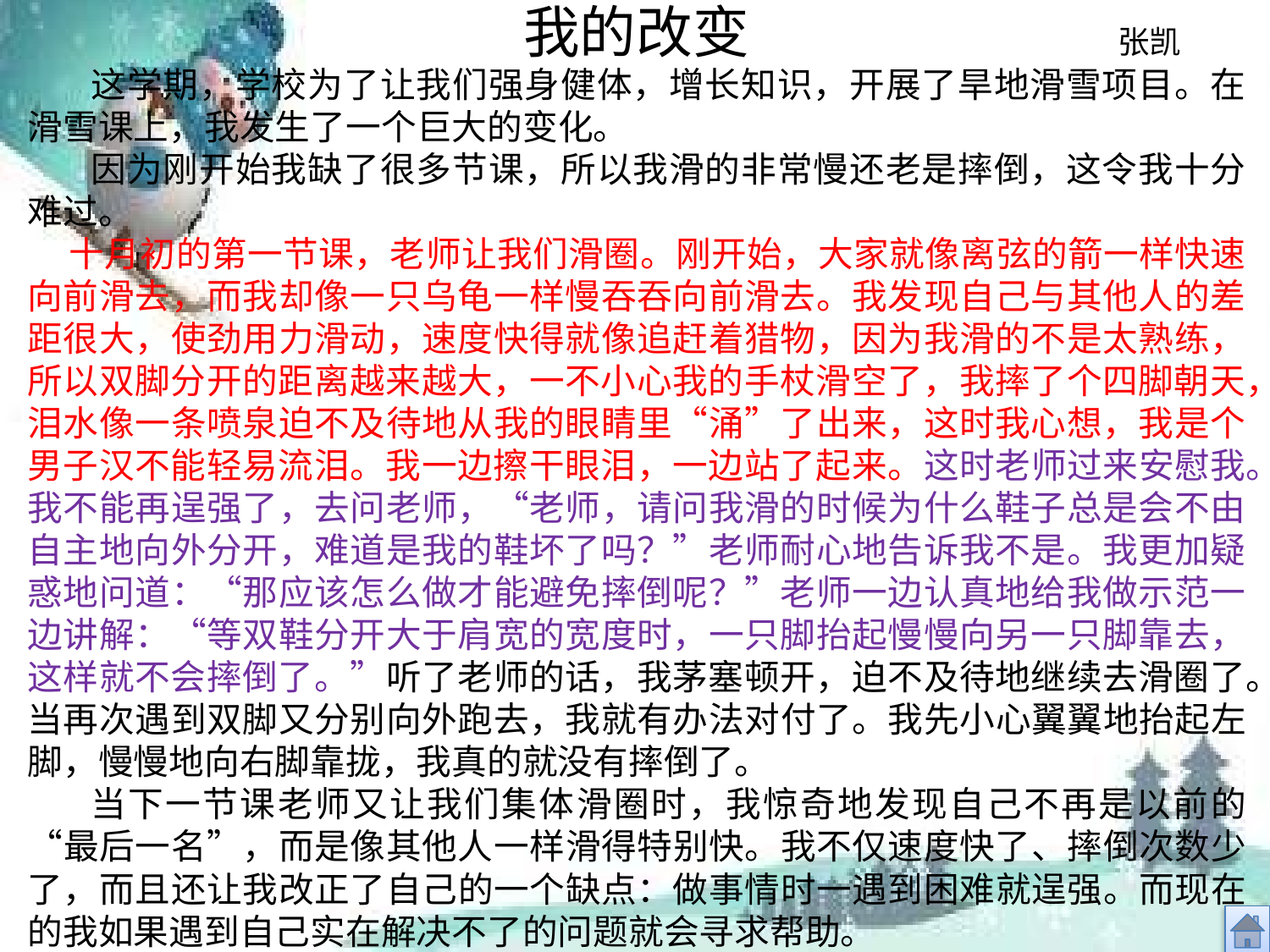

# 我的改变
张凯
这学期，学校为了让我们强身健体，增长知识，开展了旱地滑雪项目。在滑雪课上，我发生了一个巨大的变化。
因为刚开始我缺了很多节课，所以我滑的非常慢还老是摔倒，这令我十分难过。
    十月初的第一节课，老师让我们滑圈。刚开始，大家就像离弦的箭一样快速向前滑去，而我却像一只乌龟一样慢吞吞向前滑去。我发现自己与其他人的差距很大，使劲用力滑动，速度快得就像追赶着猎物，因为我滑的不是太熟练，所以双脚分开的距离越来越大，一不小心我的手杖滑空了，我摔了个四脚朝天，泪水像一条喷泉迫不及待地从我的眼睛里“涌”了出来，这时我心想，我是个男子汉不能轻易流泪。我一边擦干眼泪，一边站了起来。这时老师过来安慰我。我不能再逞强了，去问老师，“老师，请问我滑的时候为什么鞋子总是会不由自主地向外分开，难道是我的鞋坏了吗？”老师耐心地告诉我不是。我更加疑惑地问道：“那应该怎么做才能避免摔倒呢？”老师一边认真地给我做示范一边讲解：“等双鞋分开大于肩宽的宽度时，一只脚抬起慢慢向另一只脚靠去，这样就不会摔倒了。”听了老师的话，我茅塞顿开，迫不及待地继续去滑圈了。当再次遇到双脚又分别向外跑去，我就有办法对付了。我先小心翼翼地抬起左脚，慢慢地向右脚靠拢，我真的就没有摔倒了。
当下一节课老师又让我们集体滑圈时，我惊奇地发现自己不再是以前的“最后一名”，而是像其他人一样滑得特别快。我不仅速度快了、摔倒次数少了，而且还让我改正了自己的一个缺点：做事情时一遇到困难就逞强。而现在的我如果遇到自己实在解决不了的问题就会寻求帮助。